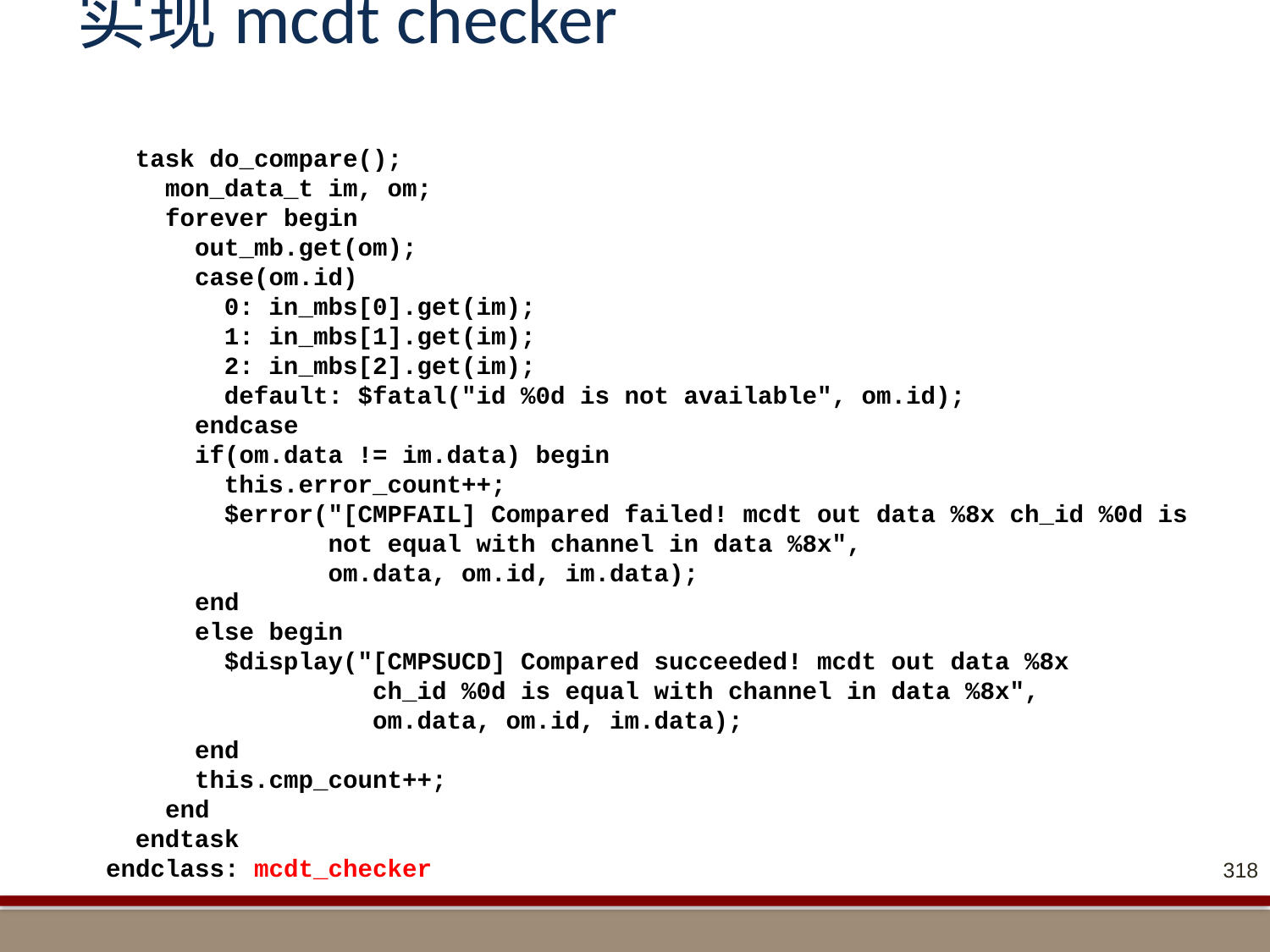

# 实现mcdt checker
    task do_compare();
      mon_data_t im, om;
      forever begin
        out_mb.get(om);
        case(om.id)
          0: in_mbs[0].get(im);
          1: in_mbs[1].get(im);
          2: in_mbs[2].get(im);
          default: $fatal("id %0d is not available", om.id);
        endcase
        if(om.data != im.data) begin
          this.error_count++;
          $error("[CMPFAIL] Compared failed! mcdt out data %8x ch_id %0d is
                 not equal with channel in data %8x",
                 om.data, om.id, im.data);
        end
        else begin
          $display("[CMPSUCD] Compared succeeded! mcdt out data %8x
                    ch_id %0d is equal with channel in data %8x",
                    om.data, om.id, im.data);
        end
        this.cmp_count++;
      end
    endtask
  endclass: mcdt_checker
318